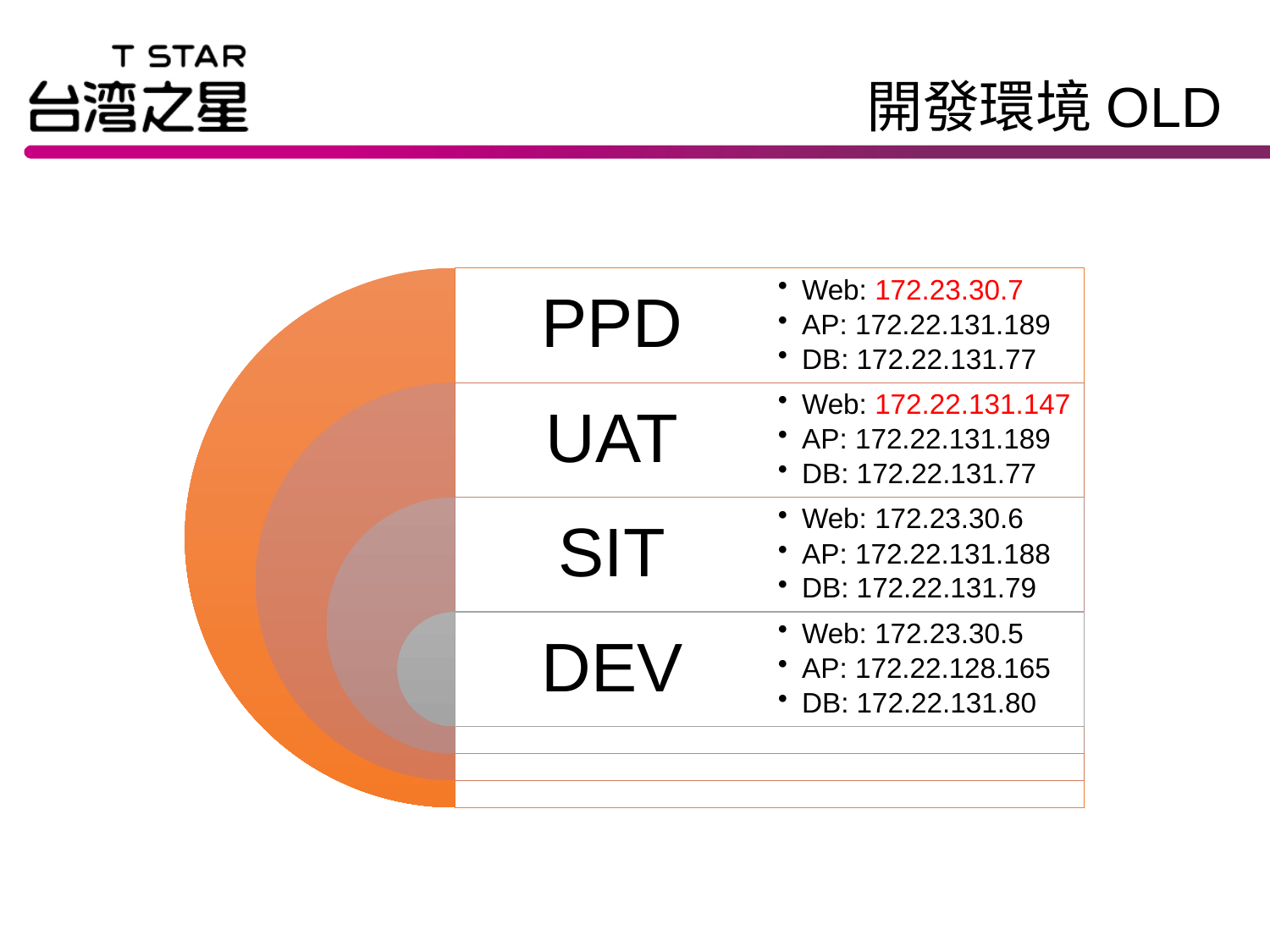

# 開發環境OLD
PPD
UAT
SIT
DEV
Web: 172.23.30.7
AP: 172.22.131.189
DB: 172.22.131.77
Web: 172.22.131.147
AP: 172.22.131.189
DB: 172.22.131.77
Web: 172.23.30.6
AP: 172.22.131.188
DB: 172.22.131.79
Web: 172.23.30.5
AP: 172.22.128.165
DB: 172.22.131.80